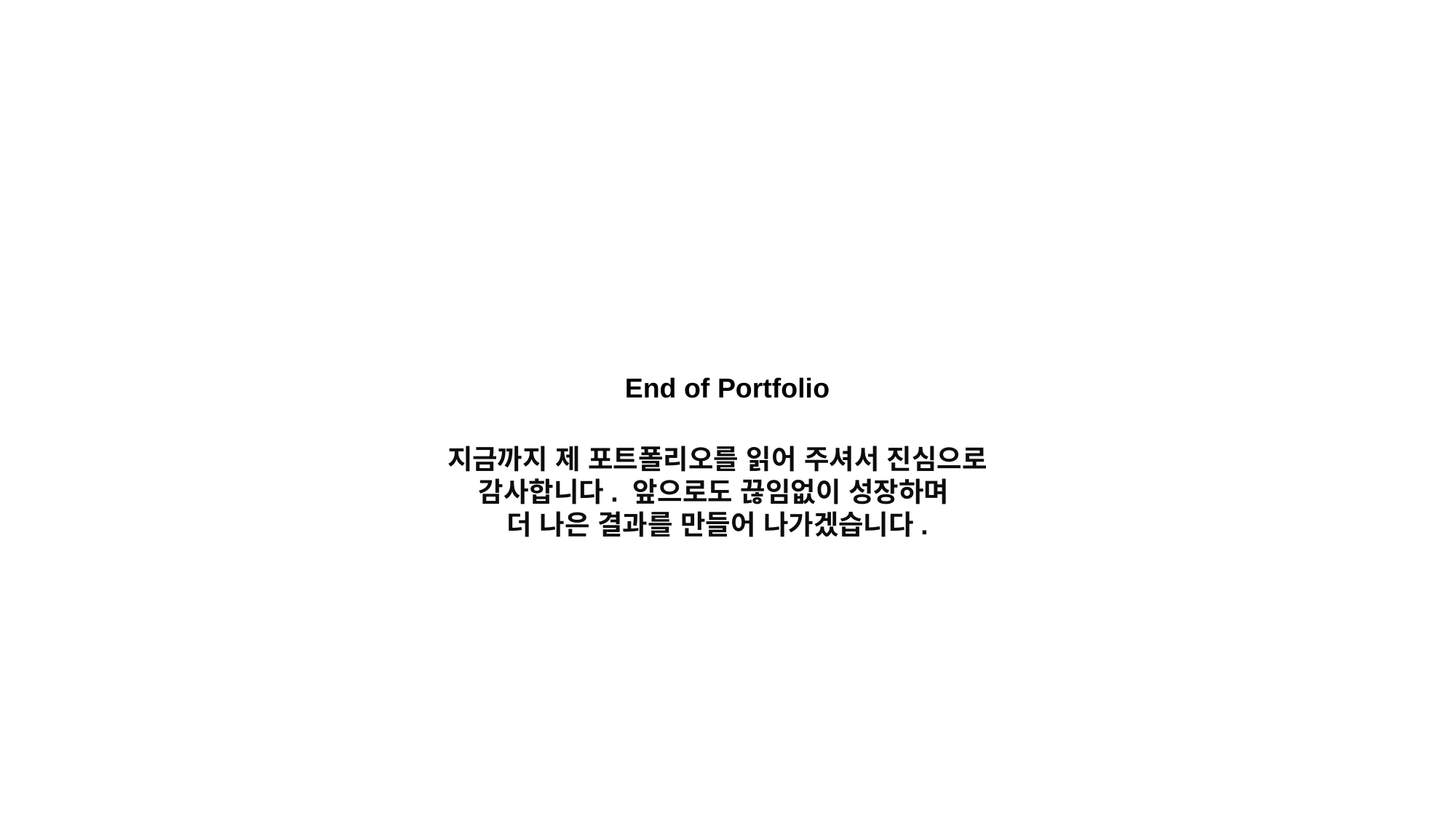

End of Portfolio
지금까지 제 포트폴리오를 읽어 주셔서 진심으로 감사합니다. 앞으로도 끊임없이 성장하며
더 나은 결과를 만들어 나가겠습니다.